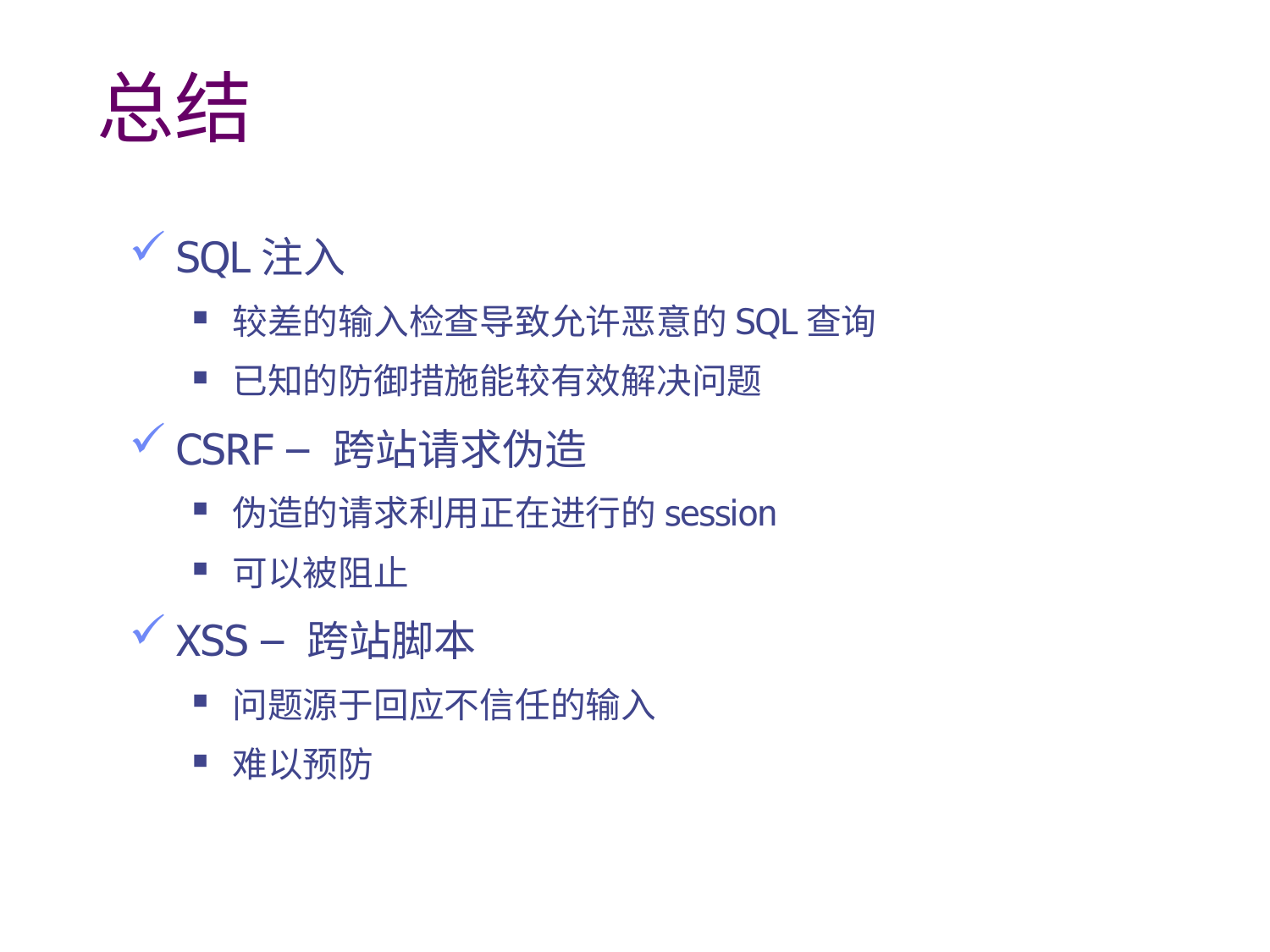

# 总结
SQL注入
较差的输入检查导致允许恶意的SQL查询
已知的防御措施能较有效解决问题
CSRF – 跨站请求伪造
伪造的请求利用正在进行的session
可以被阻止
XSS – 跨站脚本
问题源于回应不信任的输入
难以预防